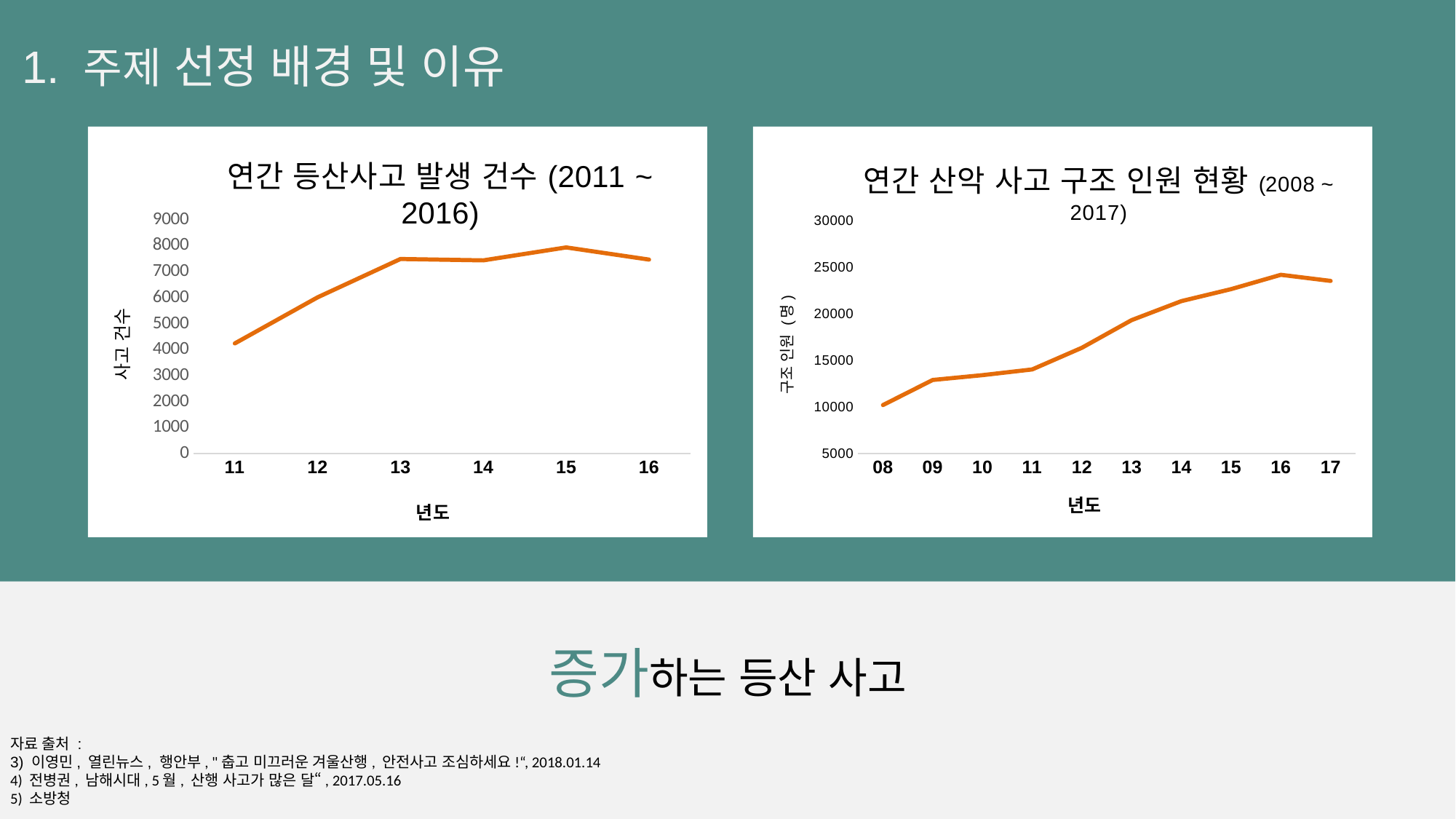

1. 주제 선정 배경 및 이유

### Chart: 연간 등산사고 발생 건수(2011 ~ 2016)

| Category | 등산사고 |
|---|---|
| 11 | 4243.0 |
| 12 | 6020.0 |
| 13 | 7494.0 |
| 14 | 7442.0 |
| 15 | 7940.0 |
| 16 | 7472.0 |

### Chart

| Category | 구조 건수 |
|---|---|
| 08 | 10203.0 |
| 09 | 12894.0 |
| 10 | 13411.0 |
| 11 | 14028.0 |
| 12 | 16349.0 |
| 13 | 19322.0 |
| 14 | 21362.0 |
| 15 | 22649.0 |
| 16 | 24183.0 |
| 17 | 23531.0 |
증가하는 등산 사고
자료 출처 :
3) 이영민, 열린뉴스, 행안부, "춥고 미끄러운 겨울산행, 안전사고 조심하세요!“, 2018.01.14
4) 전병권, 남해시대, 5월, 산행 사고가 많은 달“, 2017.05.16
5) 소방청